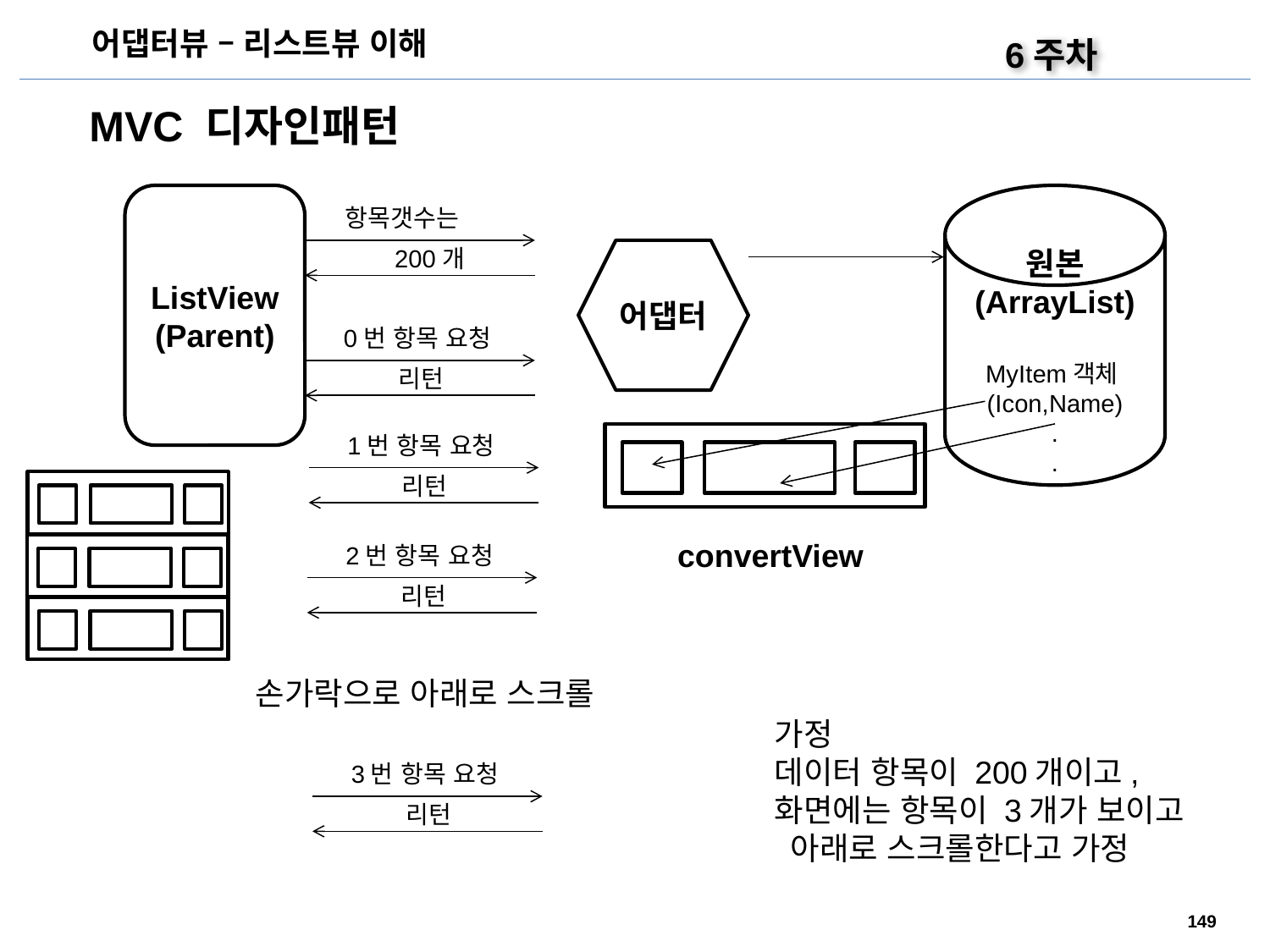

어댑터뷰 – 리스트뷰 이해
6주차
MVC 디자인패턴
ListView
(Parent)
원본
(ArrayList)

MyItem객체(Icon,Name)
.
.
항목갯수는
200개
어댑터
0번 항목 요청
리턴
1번 항목 요청

리턴

convertView
2번 항목 요청

리턴

손가락으로 아래로 스크롤
가정
데이터 항목이 200개이고,
화면에는 항목이 3개가 보이고
 아래로 스크롤한다고 가정
3번 항목 요청
리턴